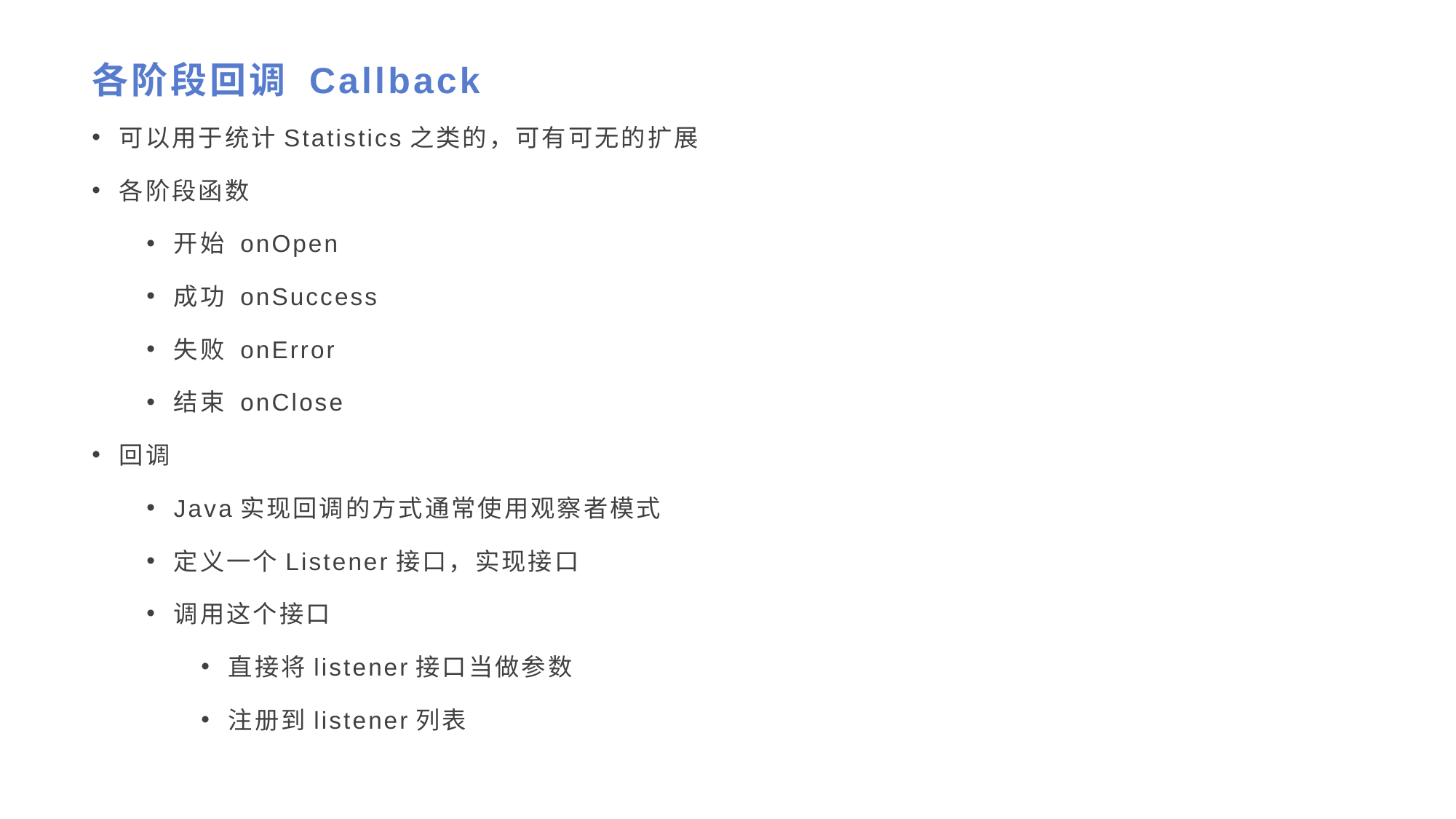

# 各阶段回调 Callback
可以用于统计Statistics之类的，可有可无的扩展
各阶段函数
开始 onOpen
成功 onSuccess
失败 onError
结束 onClose
回调
Java实现回调的方式通常使用观察者模式
定义一个Listener接口，实现接口
调用这个接口
直接将listener接口当做参数
注册到listener列表